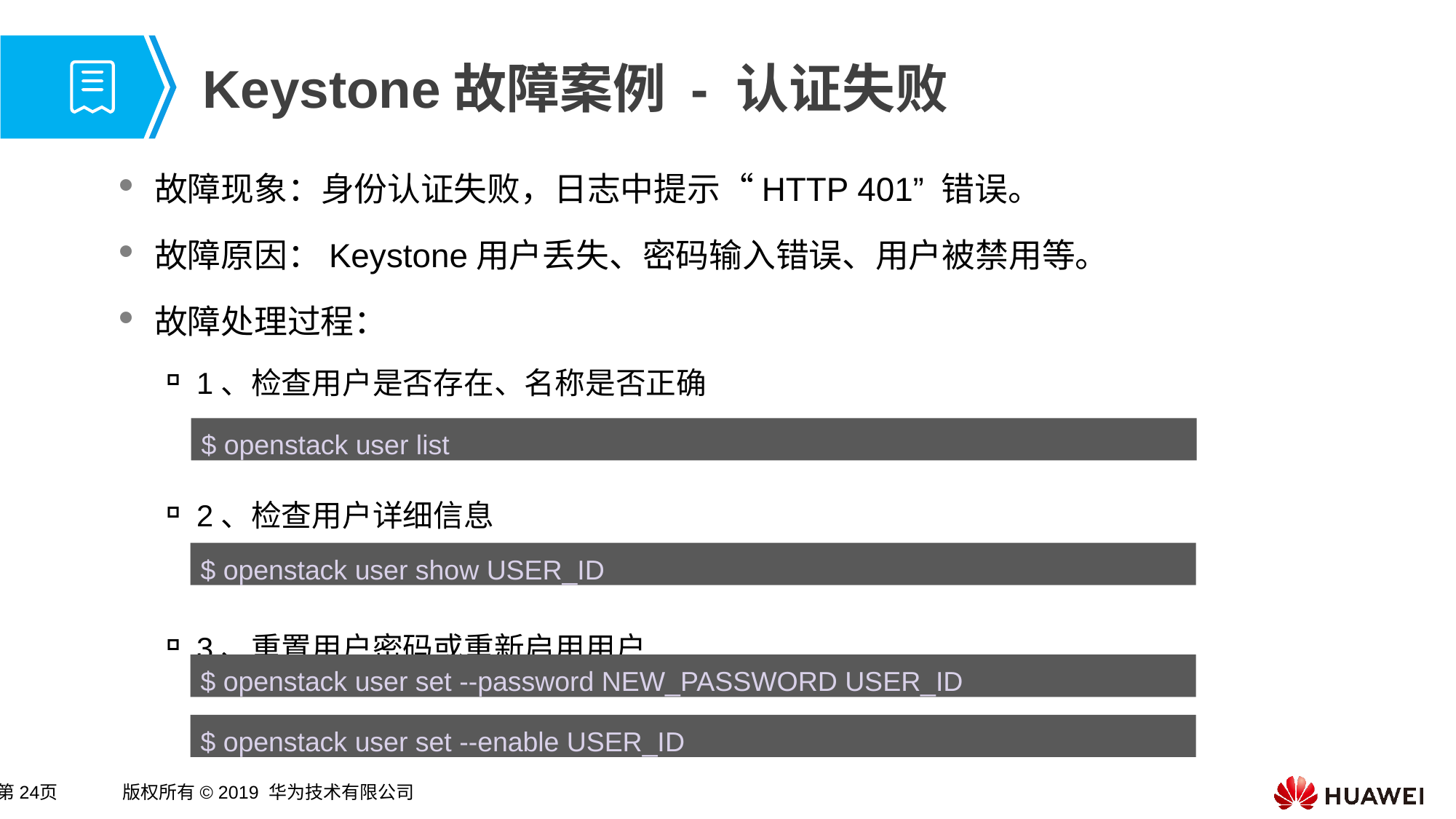

# Keystone故障案例 - 认证失败
故障现象：身份认证失败，日志中提示“HTTP 401” 错误。
故障原因：Keystone用户丢失、密码输入错误、用户被禁用等。
故障处理过程：
1、检查用户是否存在、名称是否正确

2、检查用户详细信息

3、重置用户密码或重新启用用户

$ openstack user list
$ openstack user show USER_ID
$ openstack user set --password NEW_PASSWORD USER_ID
$ openstack user set --enable USER_ID